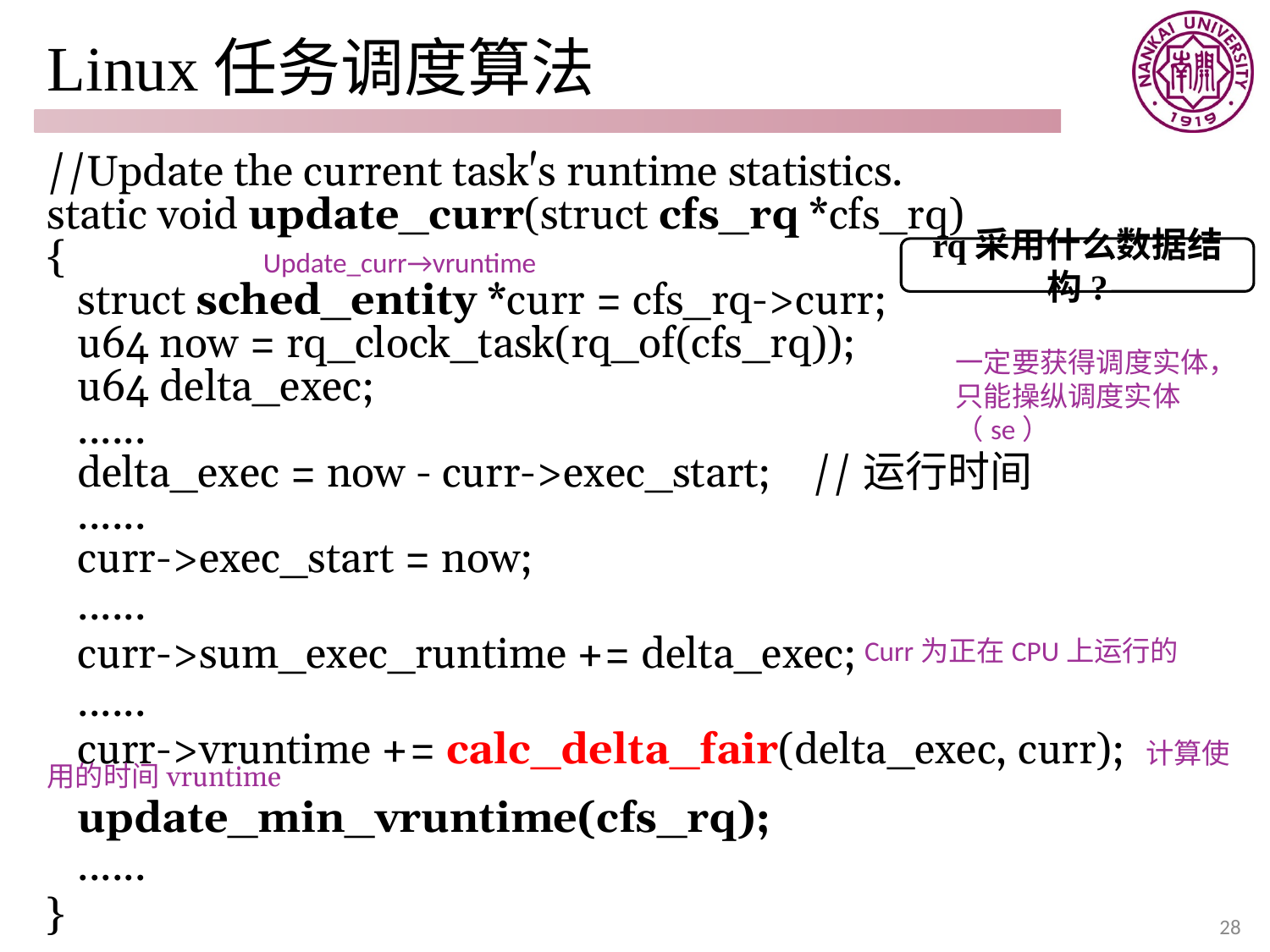

# Linux任务调度算法
//Update the current task's runtime statistics.
static void update_curr(struct cfs_rq *cfs_rq)
{
   struct sched_entity *curr = cfs_rq->curr;
   u64 now = rq_clock_task(rq_of(cfs_rq));
   u64 delta_exec;
   ......
   delta_exec = now - curr->exec_start;    //运行时间
   ......
   curr->exec_start = now;
   ......
   curr->sum_exec_runtime += delta_exec;
   ......
   curr->vruntime += calc_delta_fair(delta_exec, curr); 计算使用的时间vruntime
   update_min_vruntime(cfs_rq);
   ......
}
Update_curr→vruntime
rq采用什么数据结构?
一定要获得调度实体，只能操纵调度实体（se）
Curr为正在CPU上运行的
28